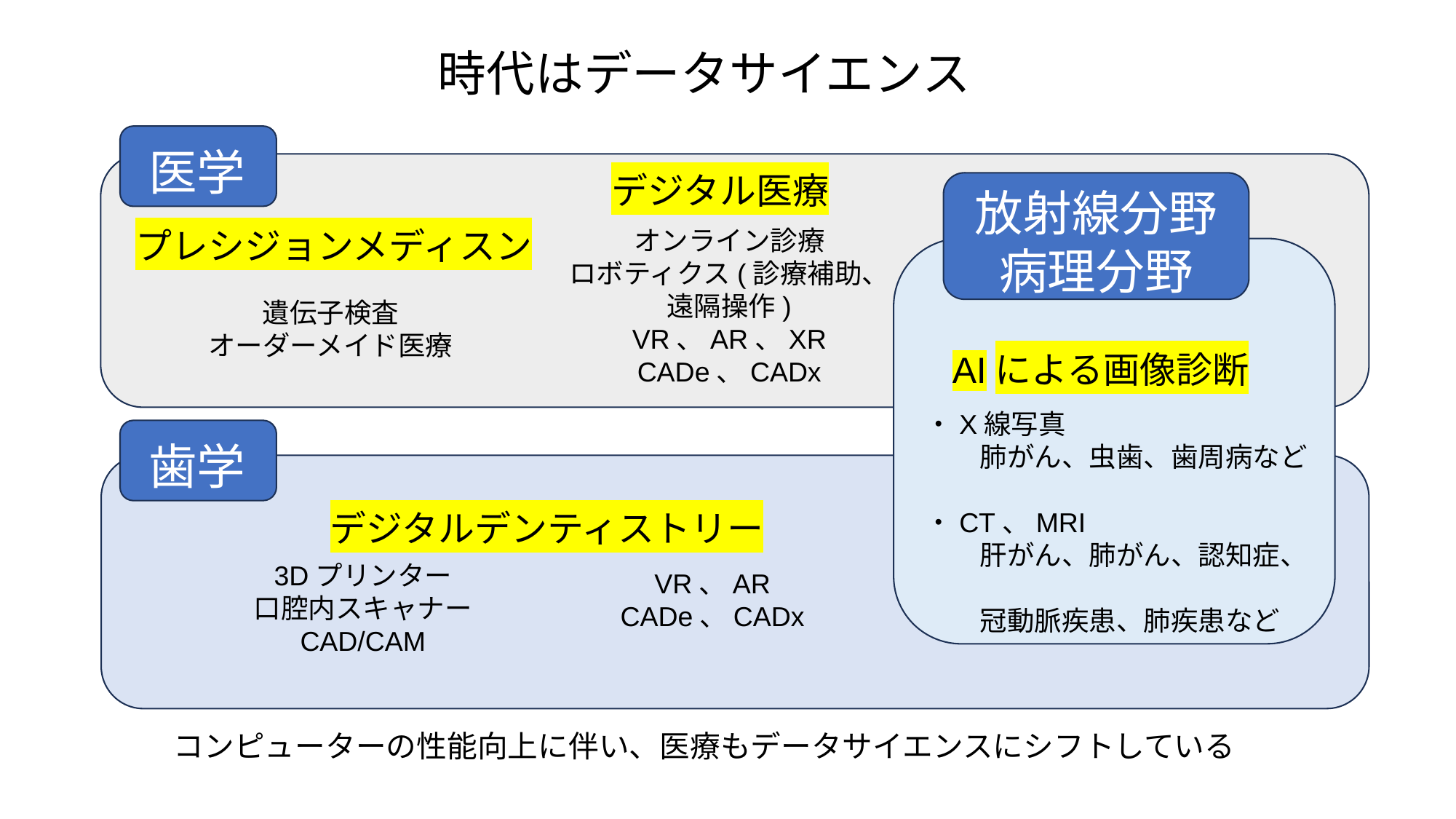

時代はデータサイエンス

医学

デジタル医療

放射線分野
病理分野
プレシジョンメディスン
オンライン診療
ロボティクス(診療補助、遠隔操作)
VR、AR、XR
CADe、CADx

遺伝子検査
オーダーメイド医療
AIによる画像診断
・X線写真
　　肺がん、虫歯、歯周病など

・CT、MRI
　　肝がん、肺がん、認知症、
　　冠動脈疾患、肺疾患など

歯学

デジタルデンティストリー
3Dプリンター
口腔内スキャナー
CAD/CAM
VR、AR
CADe、CADx
コンピューターの性能向上に伴い、医療もデータサイエンスにシフトしている